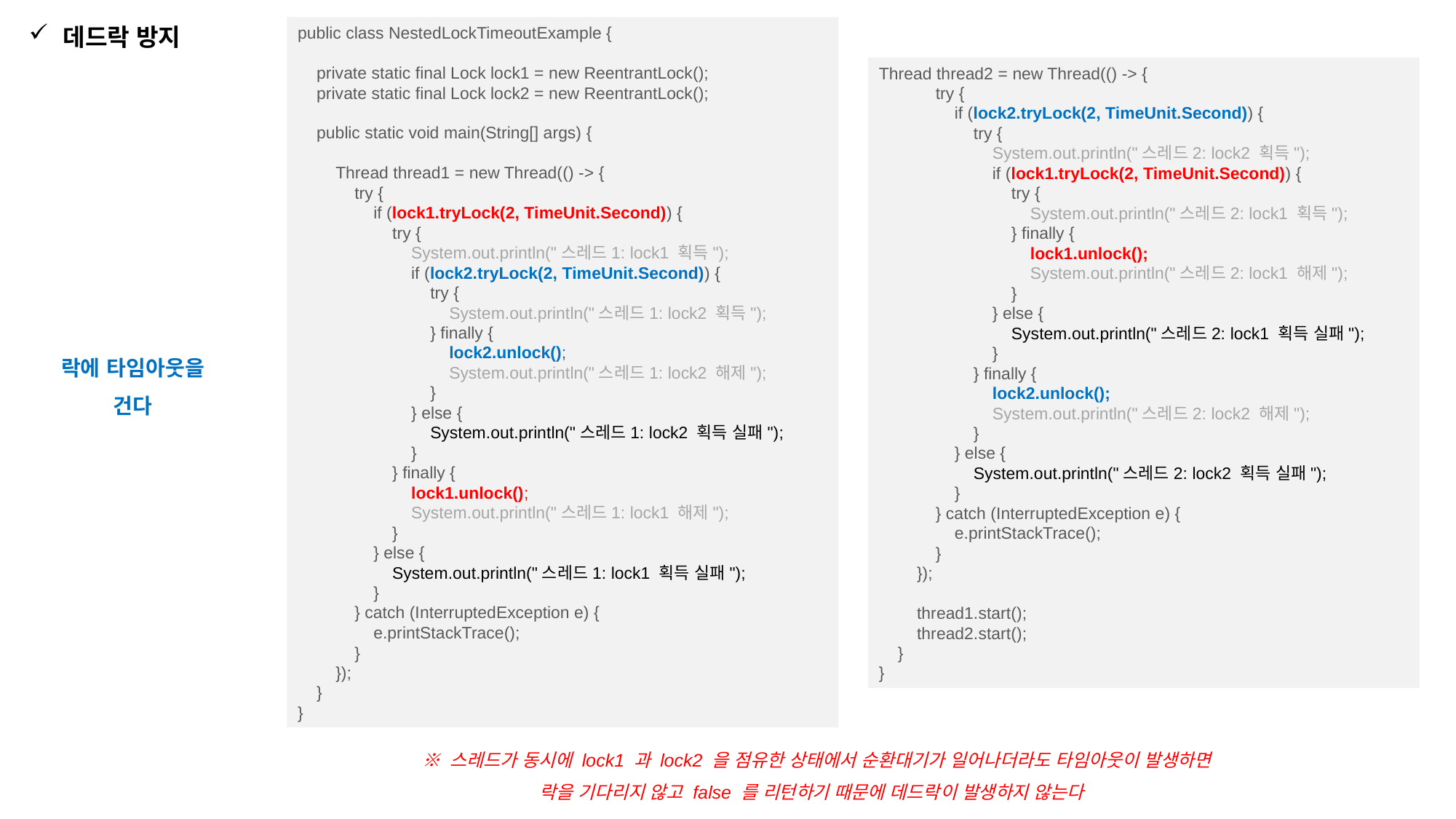

데드락 방지
public class NestedLockTimeoutExample {

    private static final Lock lock1 = new ReentrantLock();
    private static final Lock lock2 = new ReentrantLock();

    public static void main(String[] args) {

        Thread thread1 = new Thread(() -> {
            try {
                if (lock1.tryLock(2, TimeUnit.Second)) {
                    try {
                        System.out.println("스레드1: lock1 획득");
                        if (lock2.tryLock(2, TimeUnit.Second)) {
                            try {
                                System.out.println("스레드1: lock2 획득");
                            } finally {
                                lock2.unlock();
                                System.out.println("스레드1: lock2 해제");
                            }
                        } else {
                            System.out.println("스레드1: lock2 획득 실패");
                        }
                    } finally {
                        lock1.unlock();
                        System.out.println("스레드1: lock1 해제");
                    }
                } else {
                    System.out.println("스레드1: lock1 획득 실패");
                }
            } catch (InterruptedException e) {
                e.printStackTrace();
            }
        });
    }
}
Thread thread2 = new Thread(() -> {
            try {
                if (lock2.tryLock(2, TimeUnit.Second)) {
                    try {
                        System.out.println("스레드2: lock2 획득");
                        if (lock1.tryLock(2, TimeUnit.Second)) {
                            try {
                                System.out.println("스레드2: lock1 획득");
                            } finally {
                                lock1.unlock();
                                System.out.println("스레드2: lock1 해제");
                            }
                        } else {
                            System.out.println("스레드2: lock1 획득 실패");
                        }
                    } finally {
                        lock2.unlock();
                        System.out.println("스레드2: lock2 해제");
                    }
                } else {
                    System.out.println("스레드2: lock2 획득 실패");
                }
            } catch (InterruptedException e) {
                e.printStackTrace();
            }
        });

        thread1.start();
        thread2.start();
    }
}
락에 타임아웃을 건다
※ 스레드가 동시에 lock1 과 lock2 을 점유한 상태에서 순환대기가 일어나더라도 타임아웃이 발생하면 락을 기다리지 않고 false 를 리턴하기 때문에 데드락이 발생하지 않는다